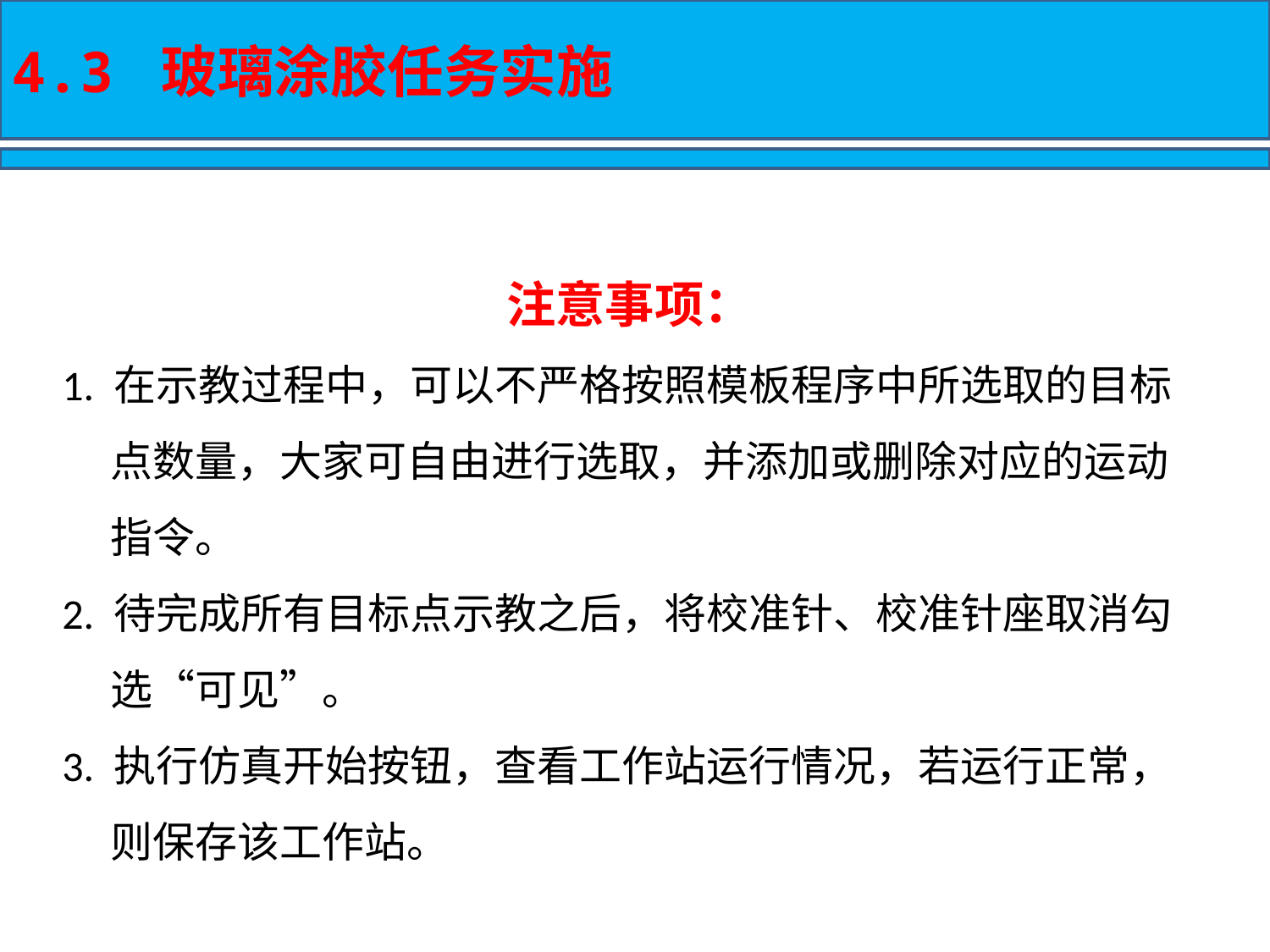

4.3 玻璃涂胶任务实施

注意事项：
1. 在示教过程中，可以不严格按照模板程序中所选取的目标
    点数量，大家可自由进行选取，并添加或删除对应的运动
    指令。
2. 待完成所有目标点示教之后，将校准针、校准针座取消勾
    选“可见”。
3. 执行仿真开始按钮，查看工作站运行情况，若运行正常，
    则保存该工作站。